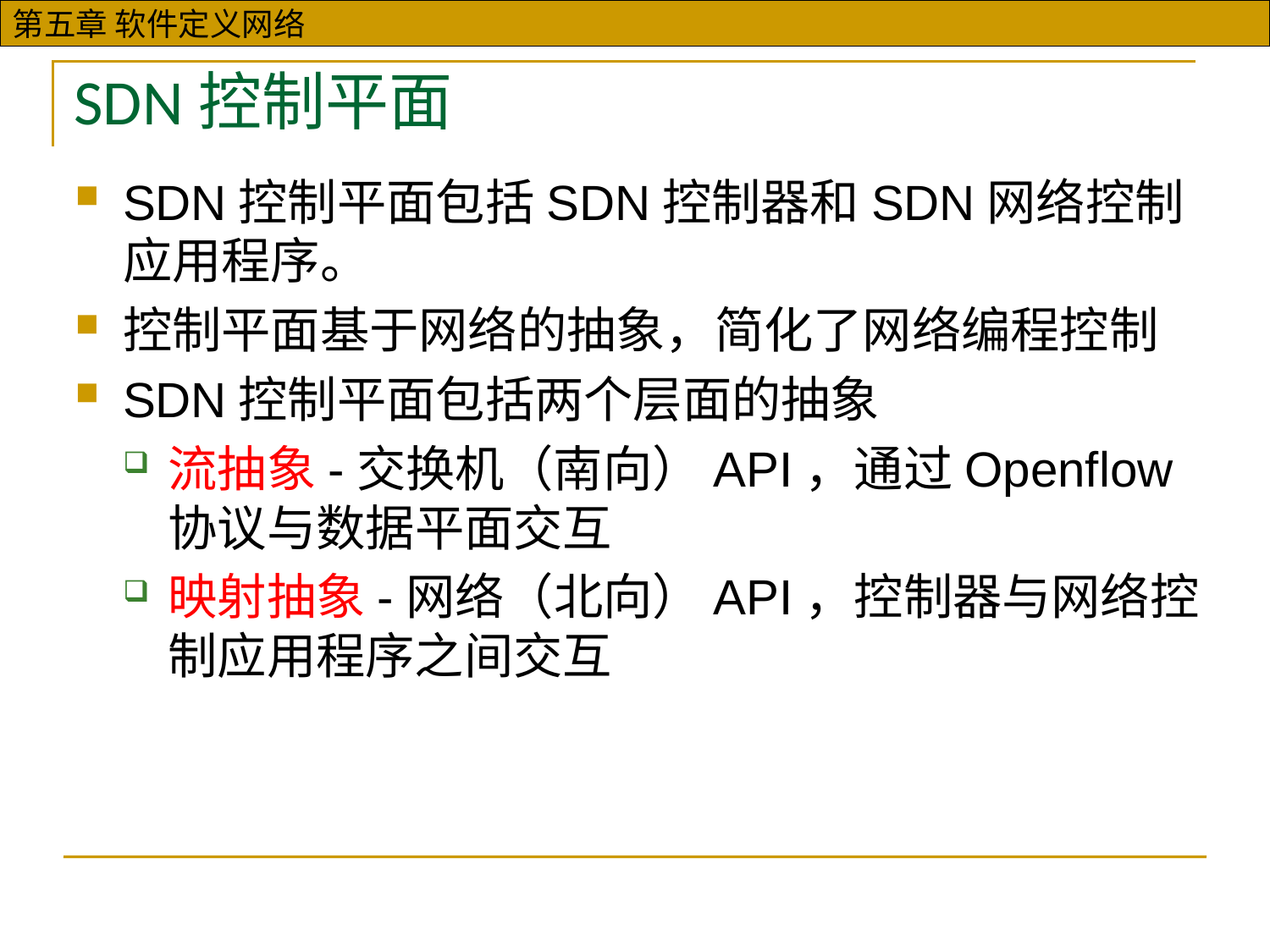

SDN控制平面
SDN控制平面包括SDN控制器和SDN网络控制应用程序。
控制平面基于网络的抽象，简化了网络编程控制
SDN控制平面包括两个层面的抽象
流抽象-交换机（南向）API，通过Openflow协议与数据平面交互
映射抽象-网络（北向）API，控制器与网络控制应用程序之间交互